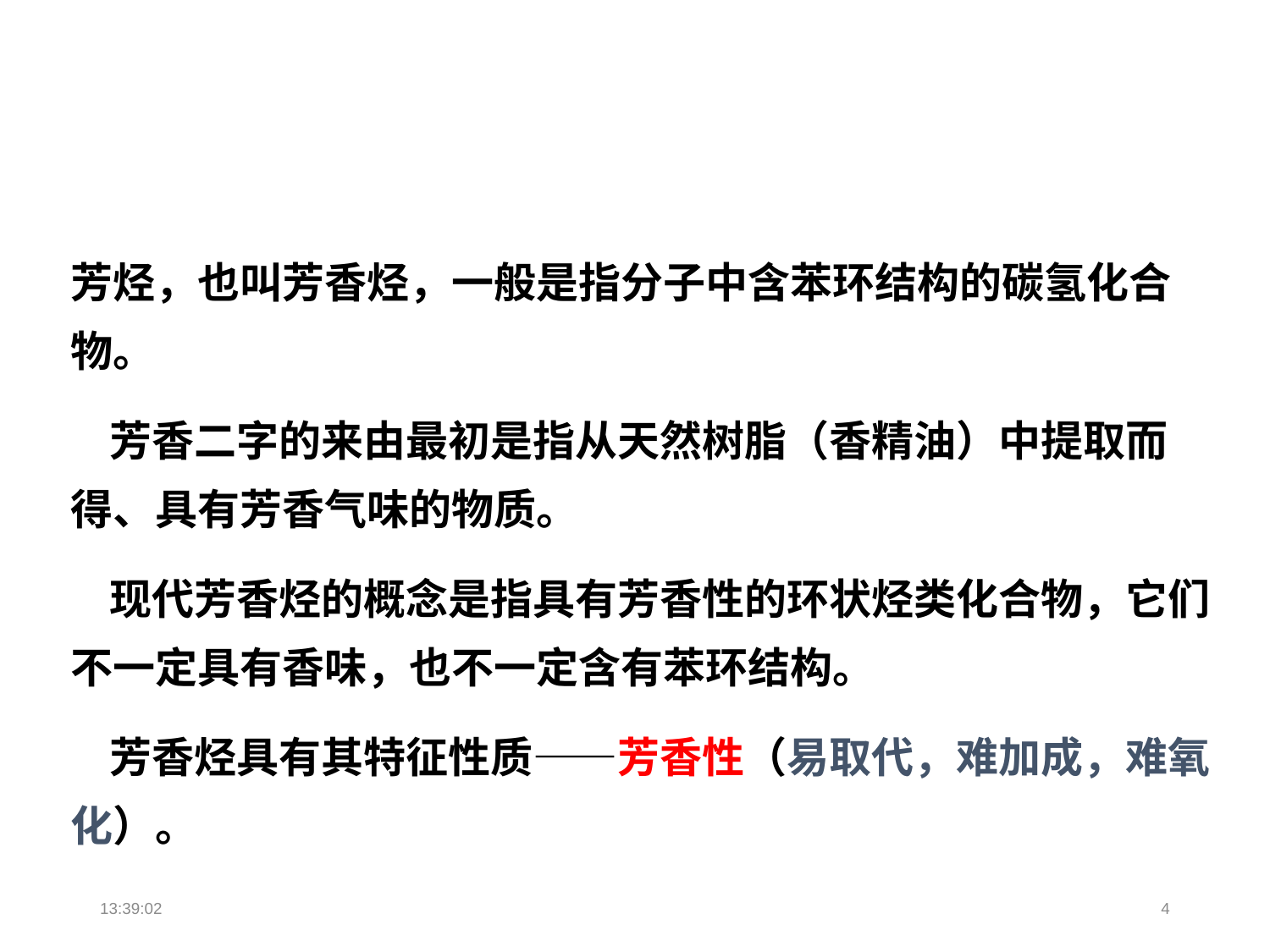

芳烃，也叫芳香烃，一般是指分子中含苯环结构的碳氢化合物。
   芳香二字的来由最初是指从天然树脂（香精油）中提取而得、具有芳香气味的物质。
   现代芳香烃的概念是指具有芳香性的环状烃类化合物，它们不一定具有香味，也不一定含有苯环结构。
   芳香烃具有其特征性质——芳香性（易取代，难加成，难氧化）。
13:39:02
4